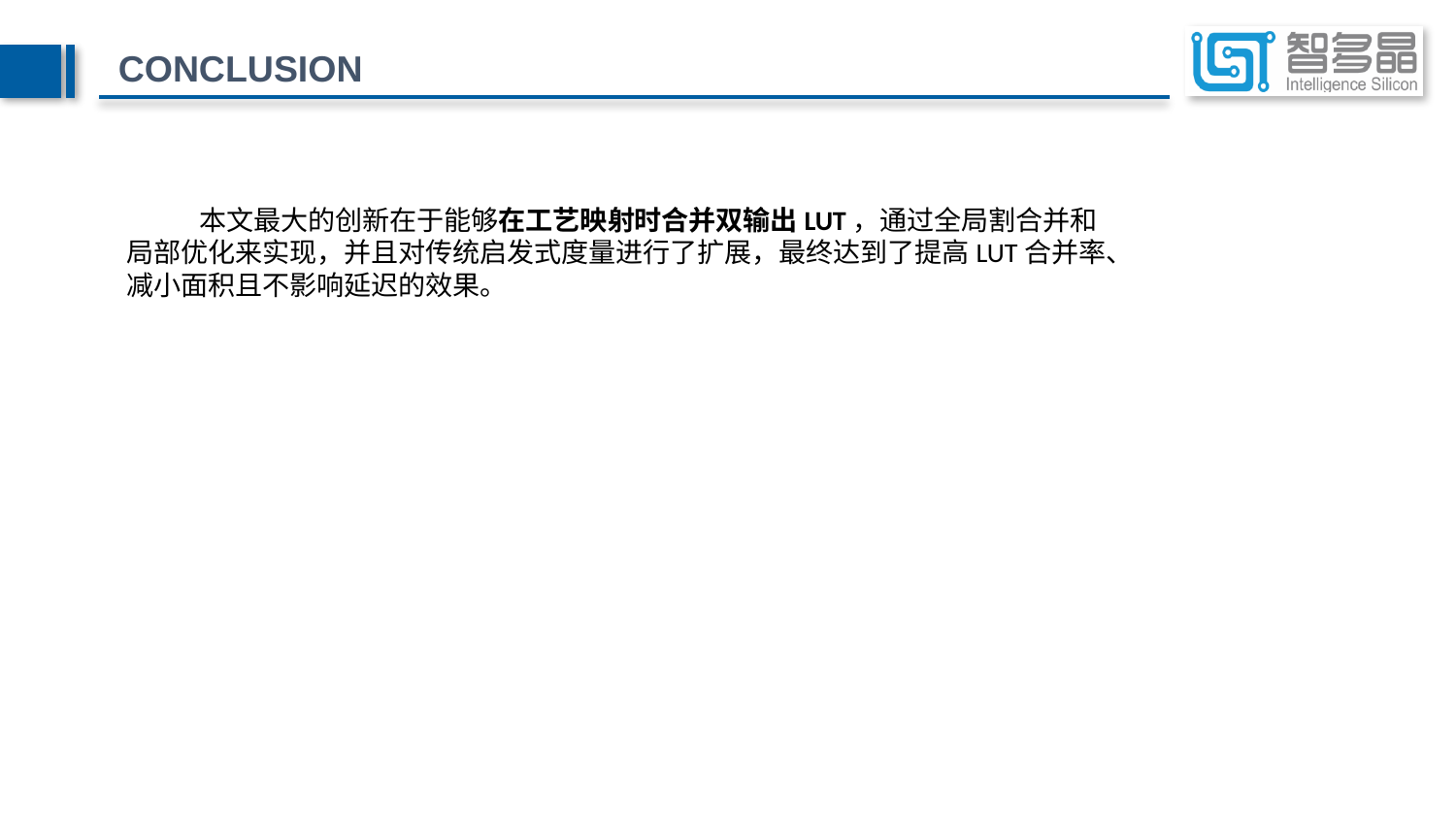

CONCLUSION
本文最大的创新在于能够在工艺映射时合并双输出LUT，通过全局割合并和局部优化来实现，并且对传统启发式度量进行了扩展，最终达到了提高LUT合并率、减小面积且不影响延迟的效果。